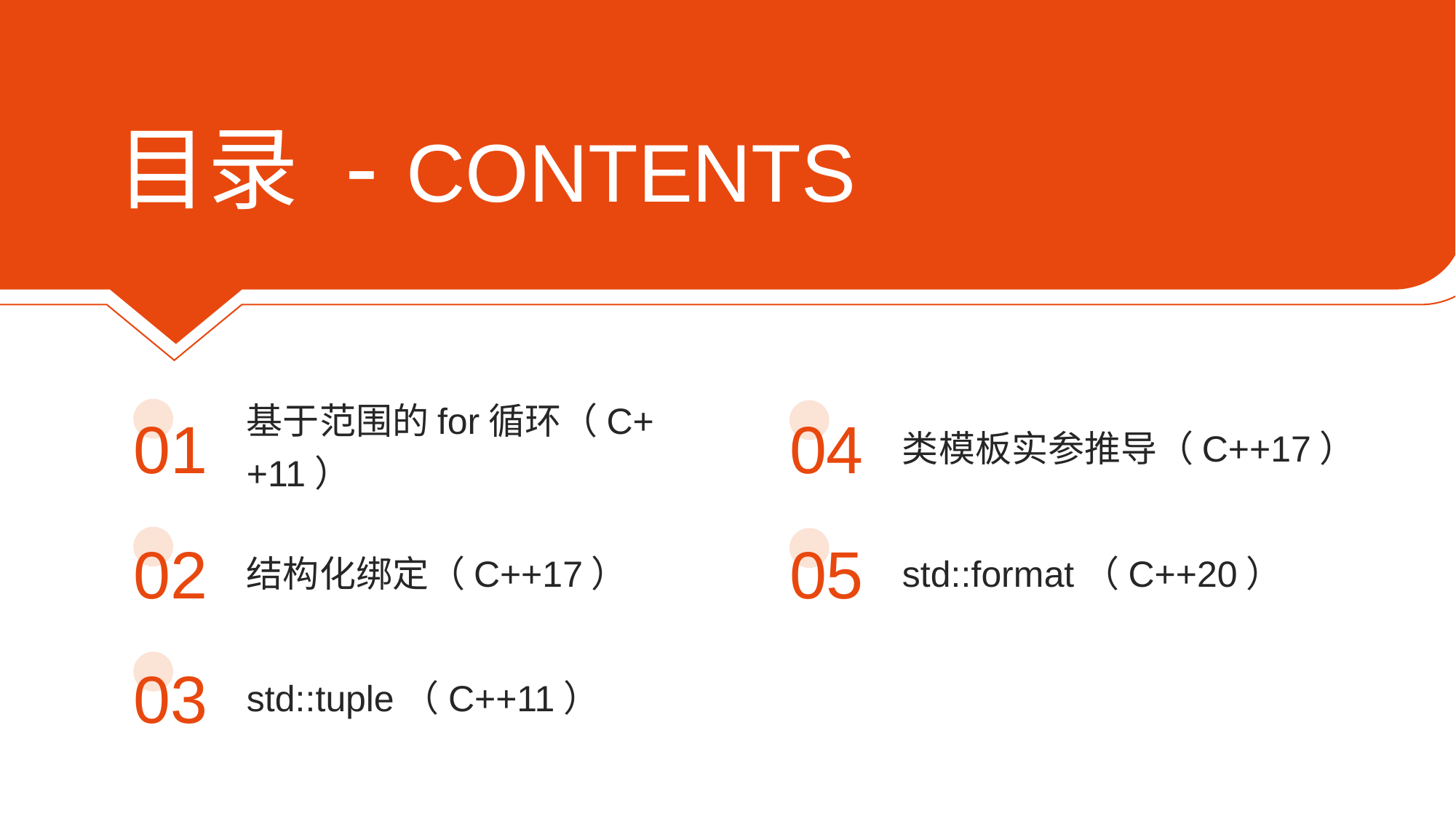

目录 - CONTENTS
基于范围的for循环（C++11）
类模板实参推导（C++17）

01
04
结构化绑定（C++17）
std::format（C++20）

02
05
std::tuple（C++11）

03